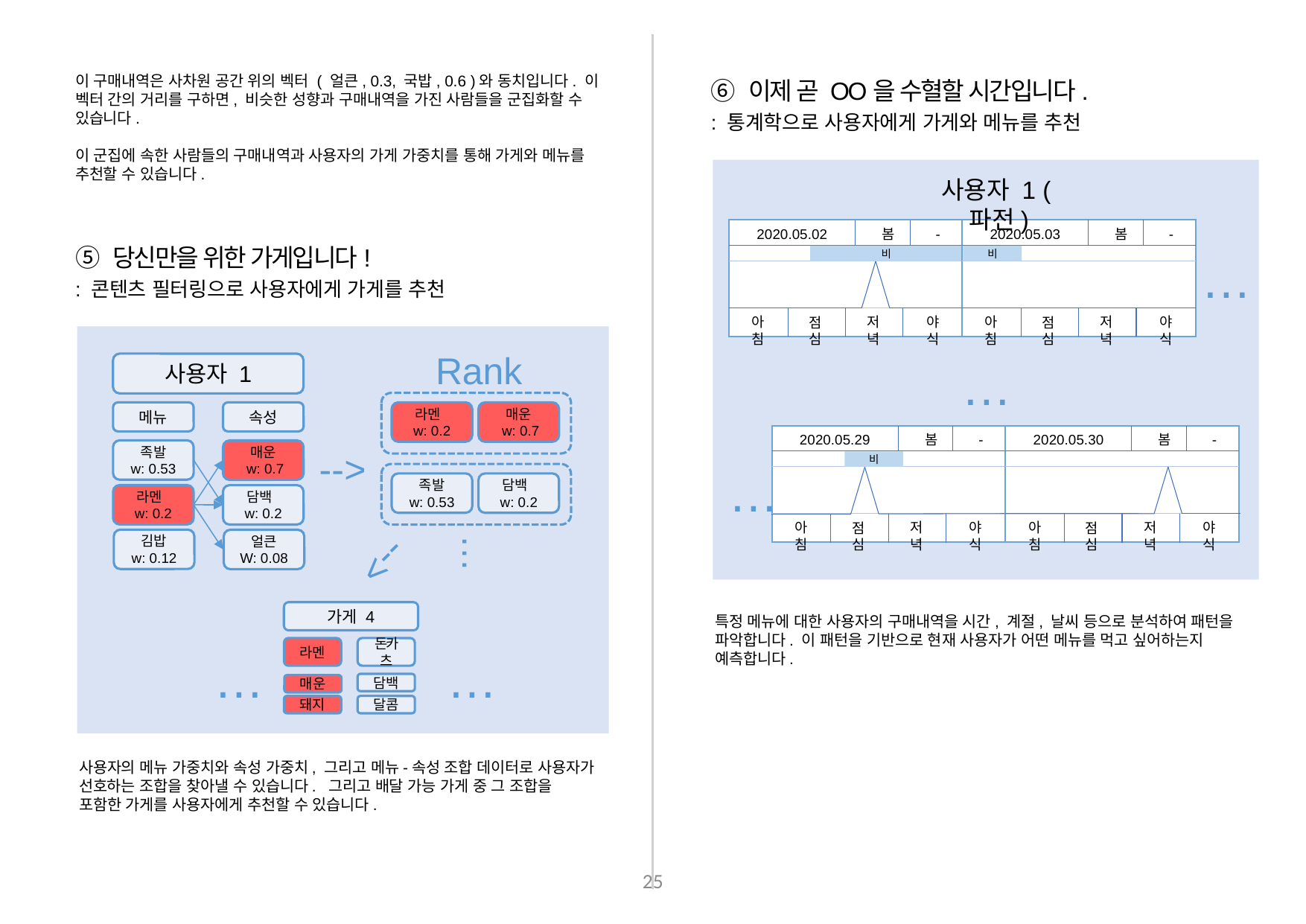

이 구매내역은 사차원 공간 위의 벡터 ( 얼큰, 0.3, 국밥, 0.6 )와 동치입니다. 이 벡터 간의 거리를 구하면, 비슷한 성향과 구매내역을 가진 사람들을 군집화할 수 있습니다.

이 군집에 속한 사람들의 구매내역과 사용자의 가게 가중치를 통해 가게와 메뉴를 추천할 수 있습니다.
⑥ 이제 곧 OO을 수혈할 시간입니다.
: 통계학으로 사용자에게 가게와 메뉴를 추천

사용자 1 (파전)
2020.05.03

봄
-
비
아침
저녁
야식
점심
2020.05.02

봄
-
비
아침
저녁
야식
점심
…
…
2020.05.29

봄
-
아침
저녁
야식
점심
비
2020.05.30

봄
-
아침
저녁
야식
점심
…
⑤ 당신만을 위한 가게입니다!
: 콘텐츠 필터링으로 사용자에게 가게를 추천

Rank
사용자 1

라멘
w: 0.2
매운
 w: 0.7
메뉴
속성
족발
w: 0.53
-->
매운
 w: 0.7

족발
w: 0.53
담백
w: 0.2
라멘
w: 0.2
담백
w: 0.2
…
김밥
w: 0.12
얼큰
W: 0.08
-->
가게 4
특정 메뉴에 대한 사용자의 구매내역을 시간, 계절, 날씨 등으로 분석하여 패턴을 파악합니다. 이 패턴을 기반으로 현재 사용자가 어떤 메뉴를 먹고 싶어하는지 예측합니다.
라멘
돈카츠
…
…
담백
매운
돼지
달콤
사용자의 메뉴 가중치와 속성 가중치, 그리고 메뉴-속성 조합 데이터로 사용자가 선호하는 조합을 찾아낼 수 있습니다.  그리고 배달 가능 가게 중 그 조합을 포함한 가게를 사용자에게 추천할 수 있습니다.
25